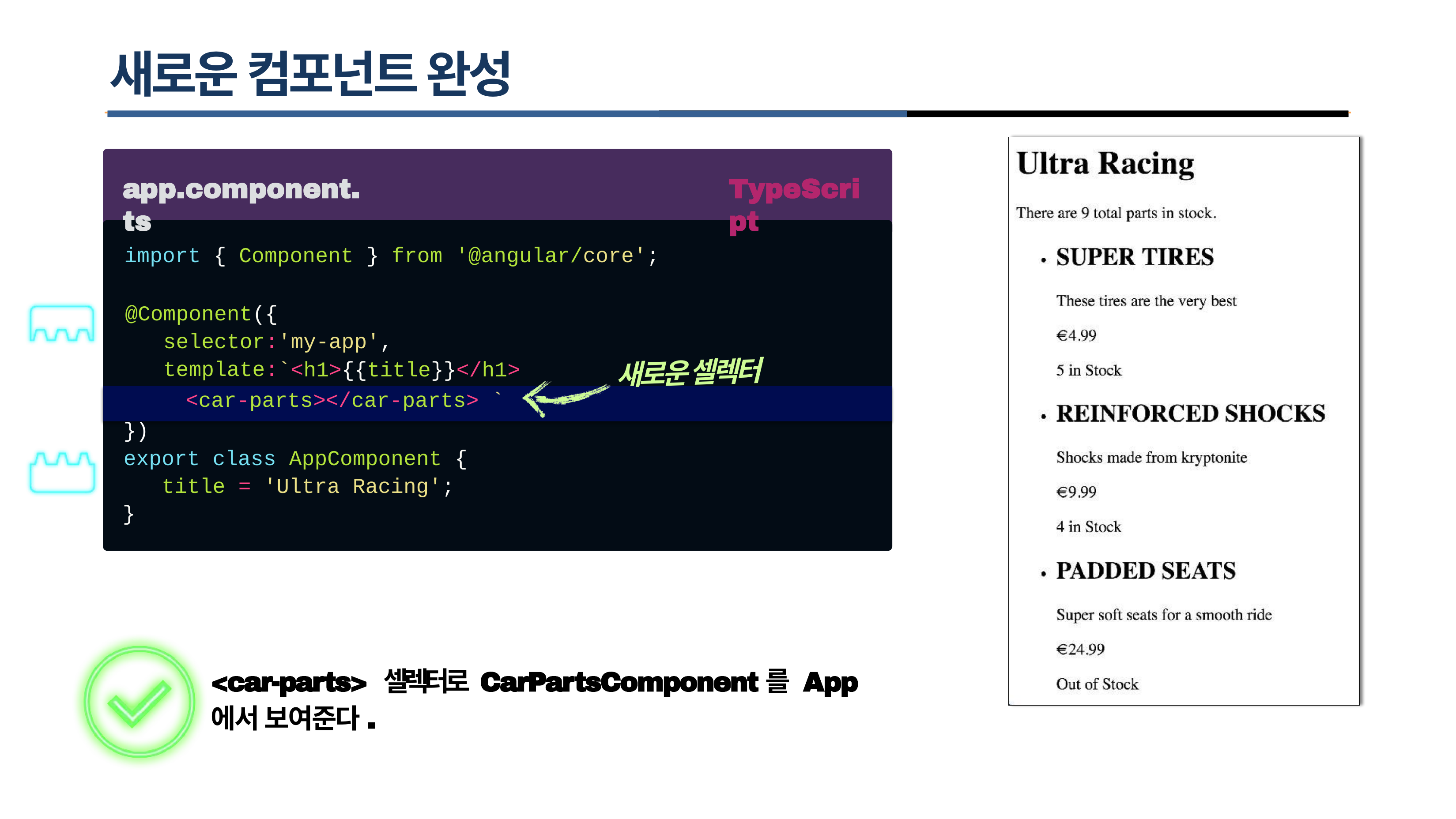

# 새로운 컴포넌트 완성

app.component.ts
TypeScript

import { Component
} from
'@angular/core';
@Component({  selector:  template:

'my-app',
`<h1>{{title}}</h1>
새로운 셀렉터

<car-parts></car-parts> `
})
export class AppComponent {  title = 'Ultra Racing';
}

<car-parts> 셀렉터로 CarPartsComponent를 App에서 보여준다.